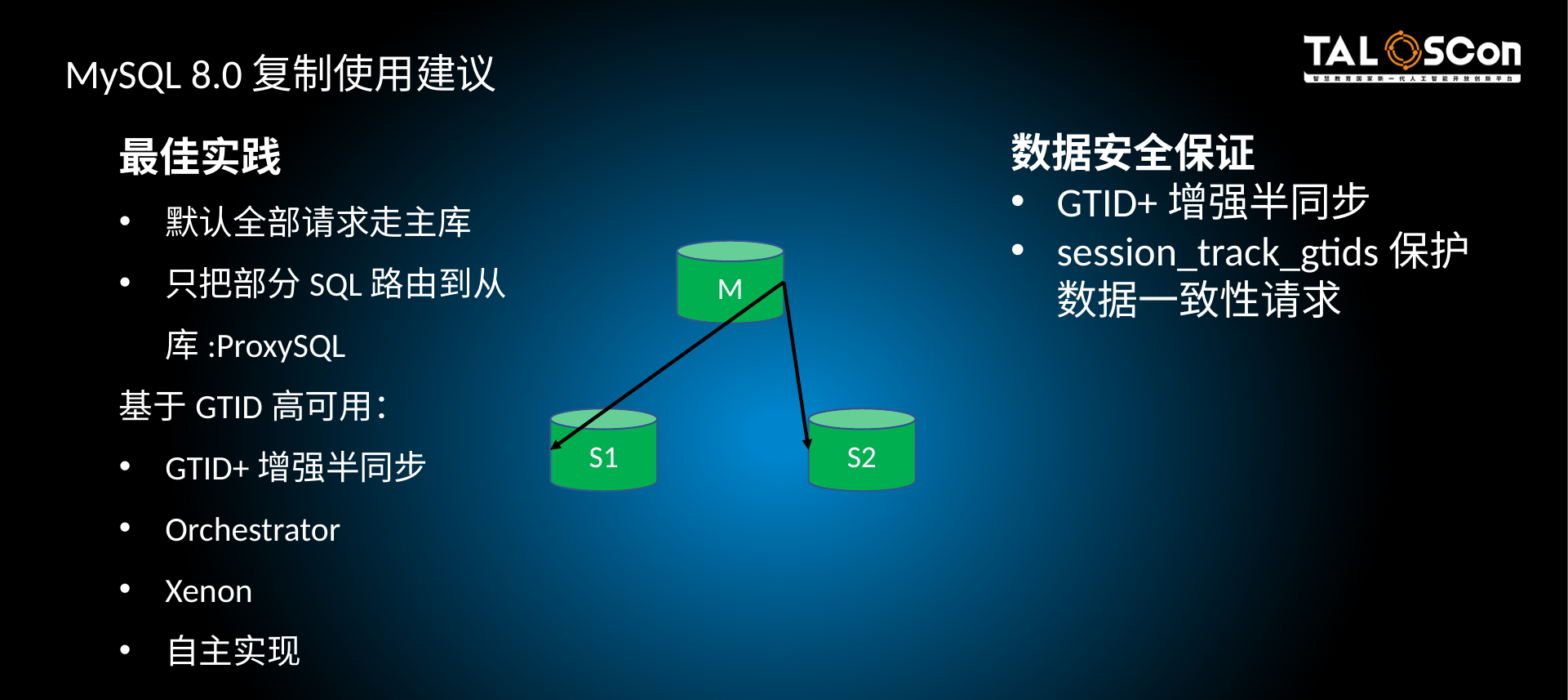

MySQL 8.0复制使用建议
最佳实践
默认全部请求走主库
只把部分SQL路由到从库:ProxySQL
基于GTID高可用：
GTID+增强半同步
Orchestrator
Xenon
自主实现
数据安全保证
GTID+增强半同步
session_track_gtids保护数据一致性请求
M
S1
S2